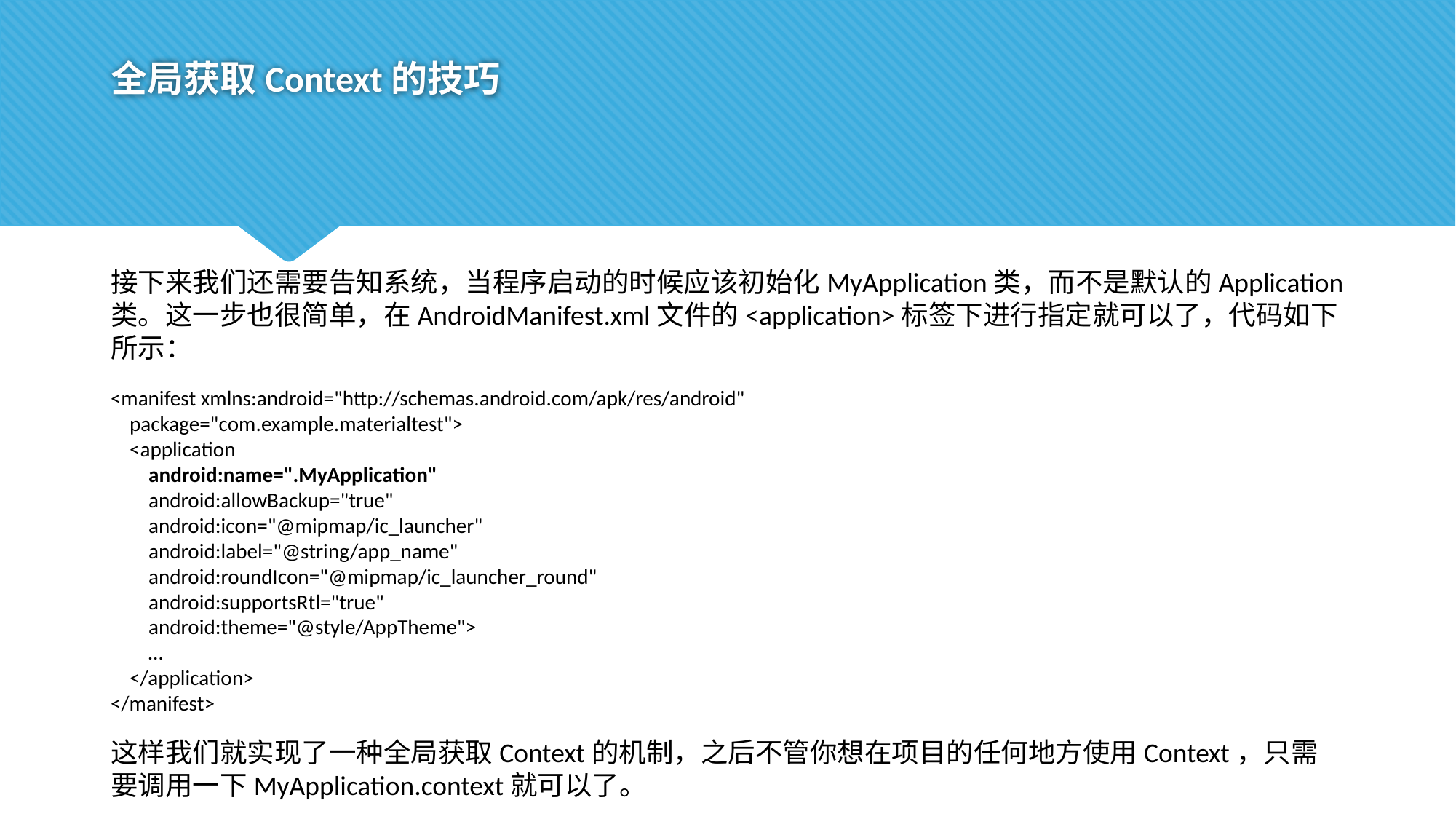

# 全局获取Context的技巧
接下来我们还需要告知系统，当程序启动的时候应该初始化MyApplication类，而不是默认的Application类。这一步也很简单，在AndroidManifest.xml文件的<application>标签下进行指定就可以了，代码如下所示：
<manifest xmlns:android="http://schemas.android.com/apk/res/android"
    package="com.example.materialtest">
    <application
        android:name=".MyApplication"
        android:allowBackup="true"
        android:icon="@mipmap/ic_launcher"
        android:label="@string/app_name"
        android:roundIcon="@mipmap/ic_launcher_round"
        android:supportsRtl="true"
        android:theme="@style/AppTheme">
        …
    </application>
</manifest>
这样我们就实现了一种全局获取Context的机制，之后不管你想在项目的任何地方使用Context，只需要调用一下MyApplication.context就可以了。